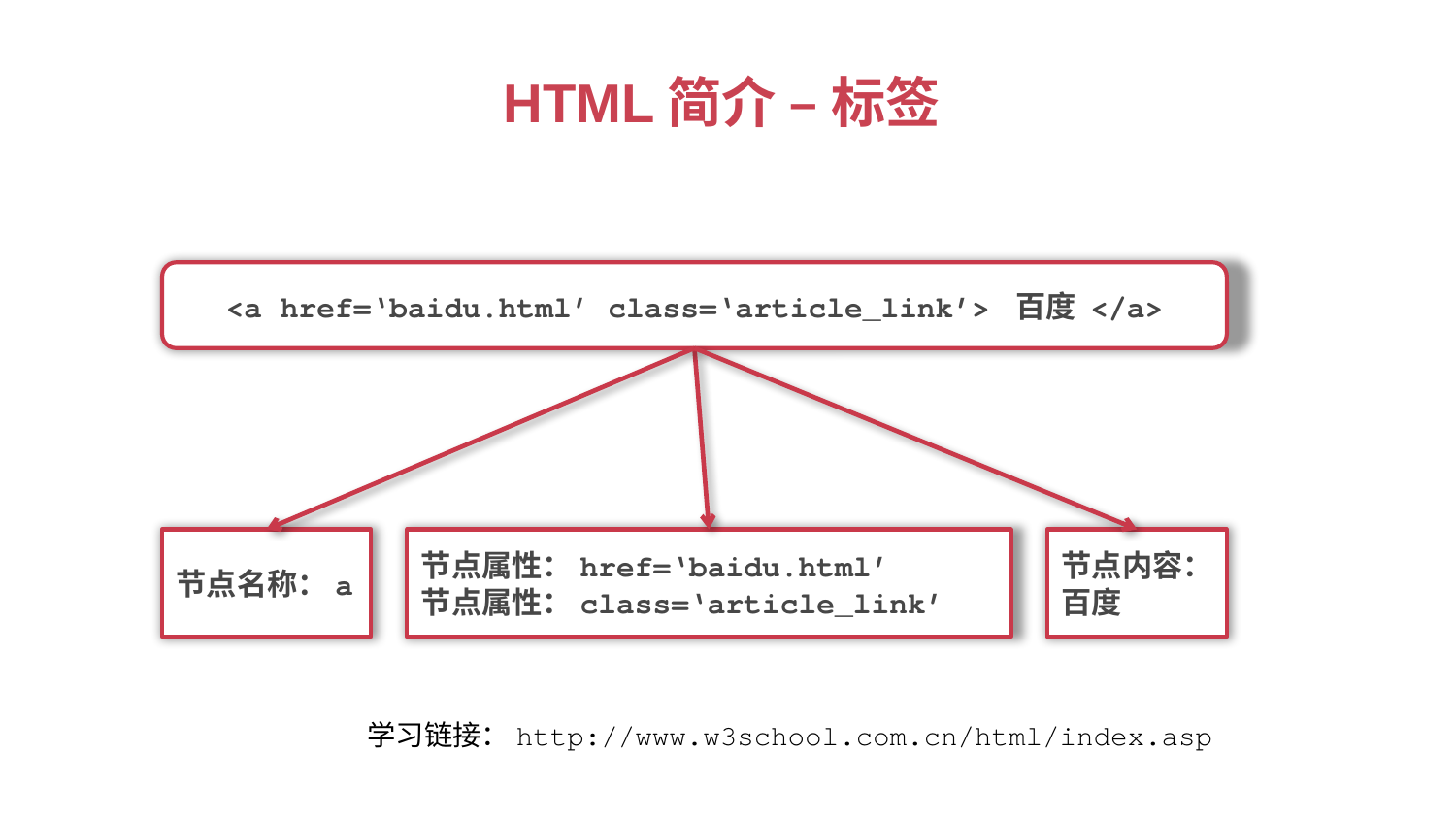

# HTML简介 – 标签
<a href=‘baidu.html’ class=‘article_link’> 百度 </a>
节点名称：a
节点属性：href=‘baidu.html’
节点属性：class=‘article_link’
节点内容：百度
学习链接：http://www.w3school.com.cn/html/index.asp